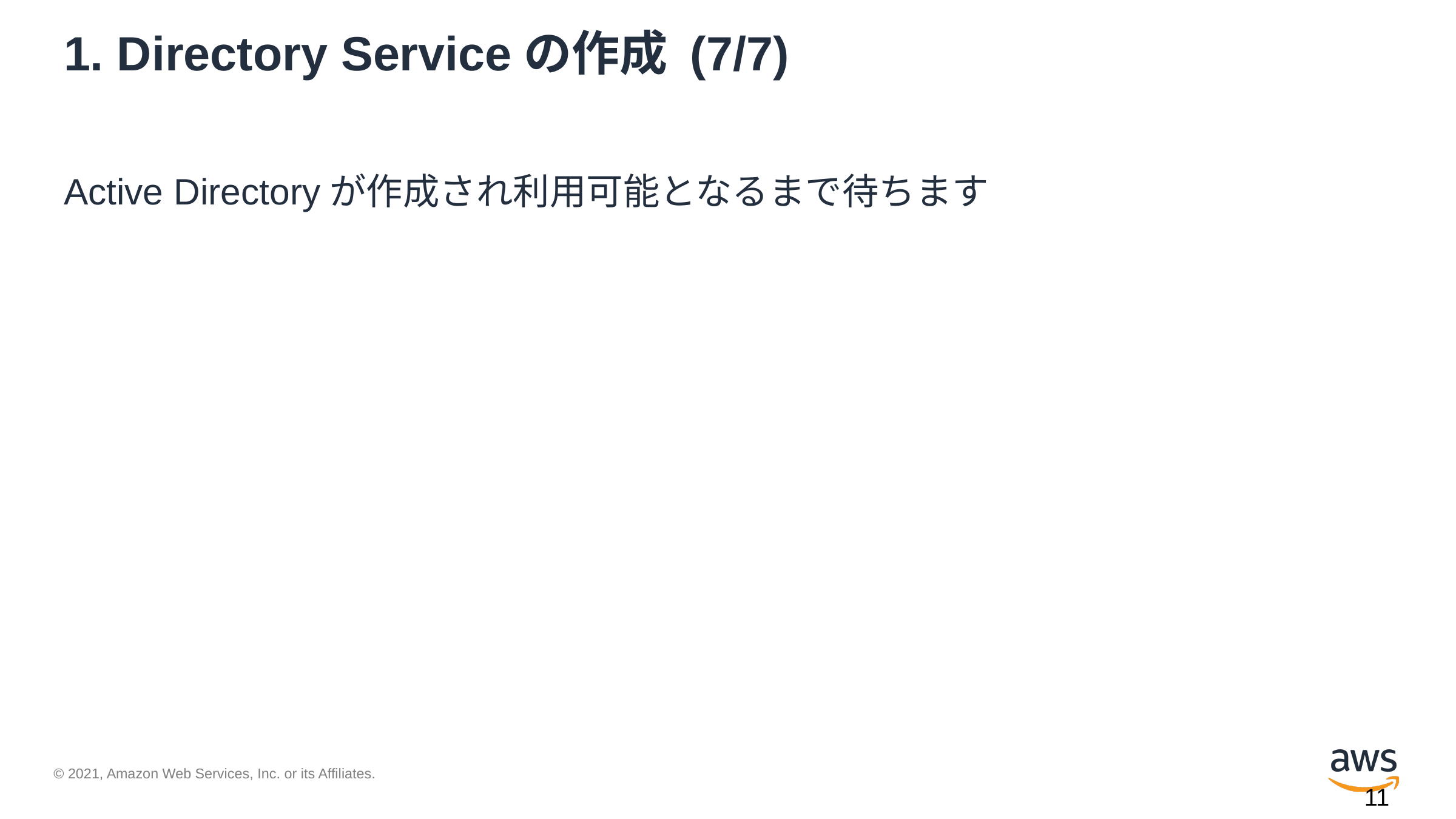

# 1. Directory Serviceの作成 (7/7)
Active Directoryが作成され利用可能となるまで待ちます